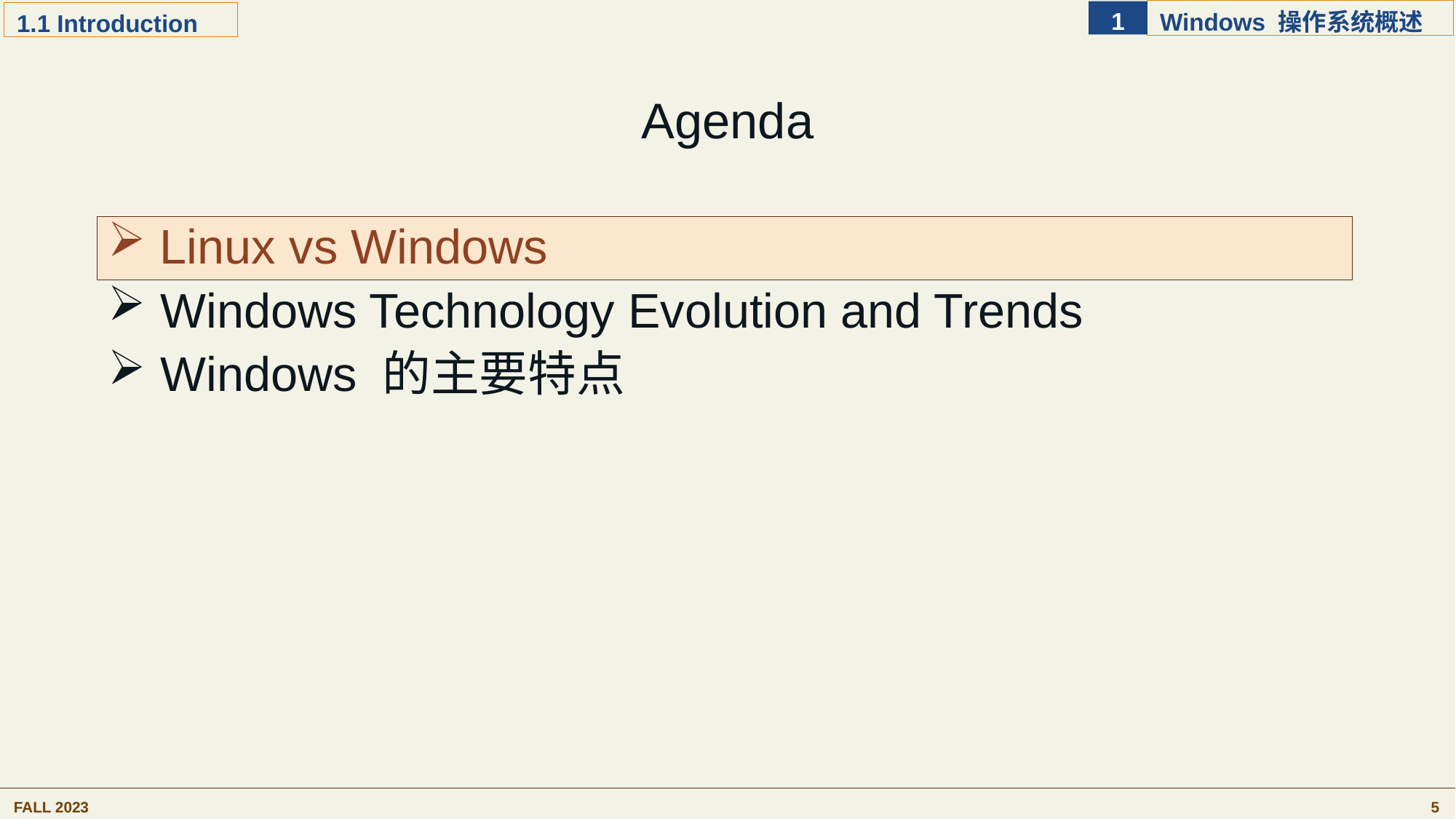

Agenda
 Linux vs Windows
 Linux vs Windows
 Windows Technology Evolution and Trends
 Windows 的主要特点